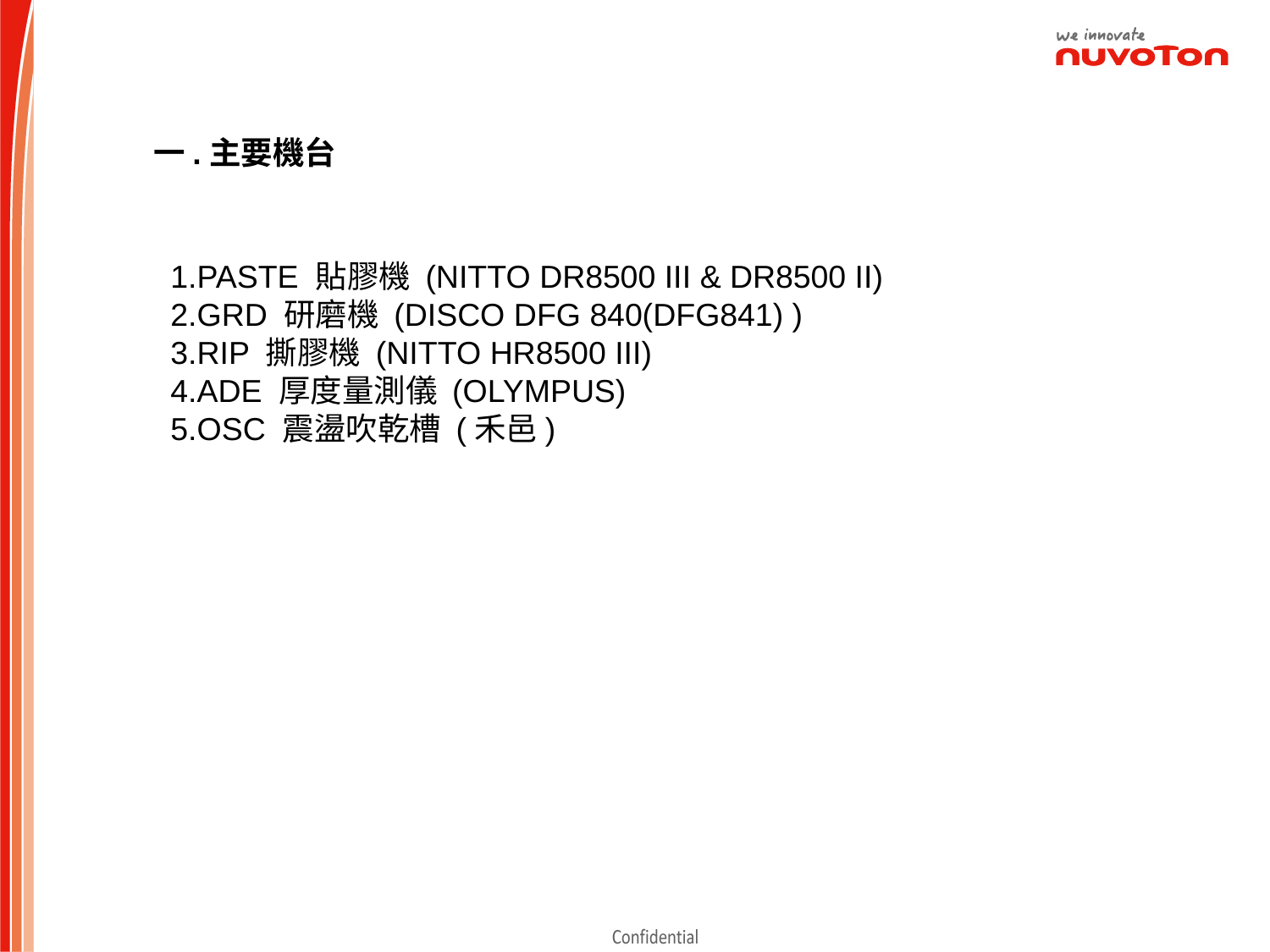

一.主要機台

1.PASTE 貼膠機 (NITTO DR8500 III & DR8500 II)
2.GRD 研磨機 (DISCO DFG 840(DFG841) )
3.RIP 撕膠機 (NITTO HR8500 III)
4.ADE 厚度量測儀 (OLYMPUS)
5.OSC 震盪吹乾槽 (禾邑)